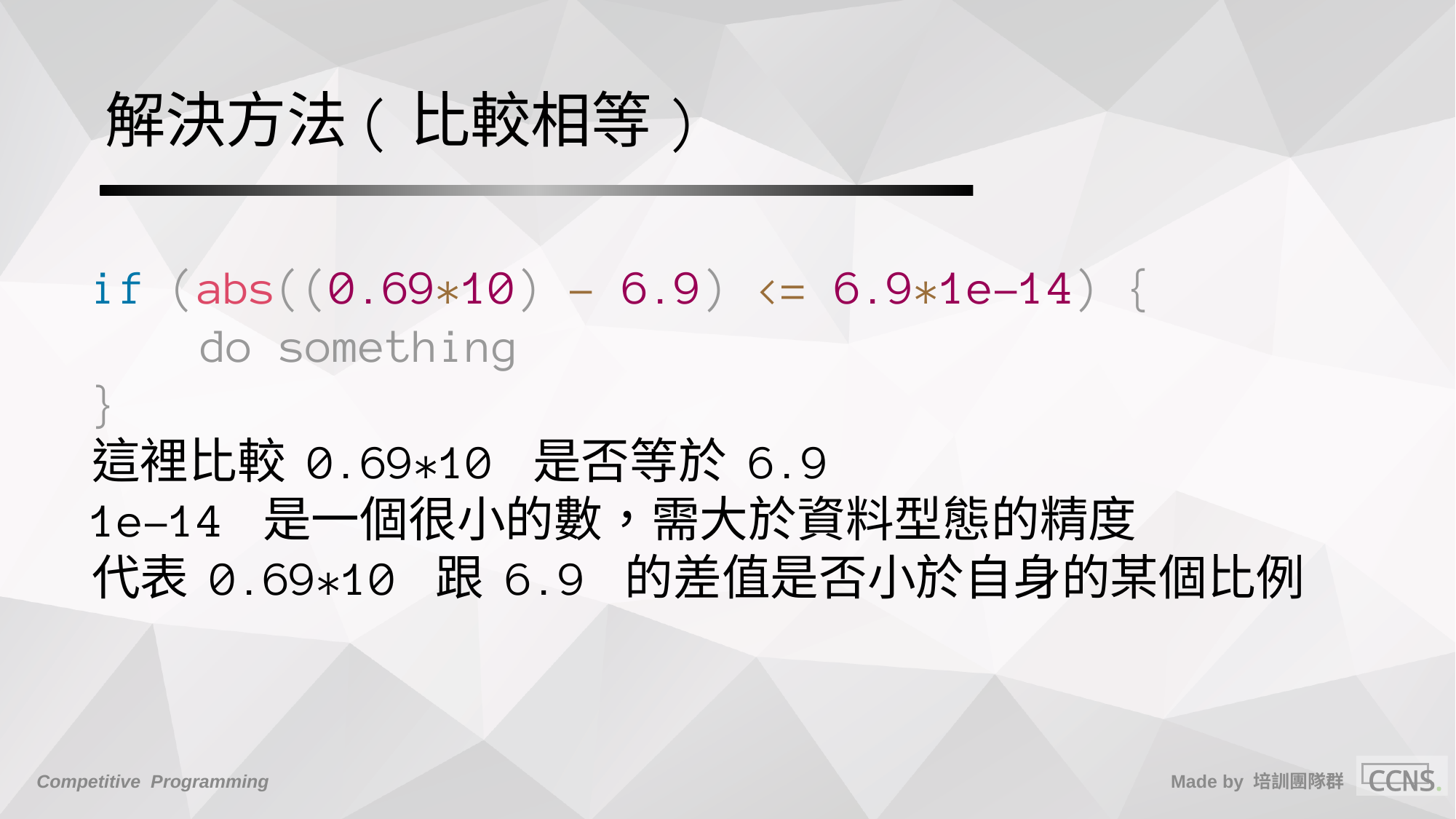

# 解決方法(比較相等)
if (abs((0.69*10) - 6.9) <= 6.9*1e-14) {
	do something
}
這裡比較 0.69*10 是否等於 6.9
1e-14 是一個很小的數，需大於資料型態的精度
代表 0.69*10 跟 6.9 的差值是否小於自身的某個比例